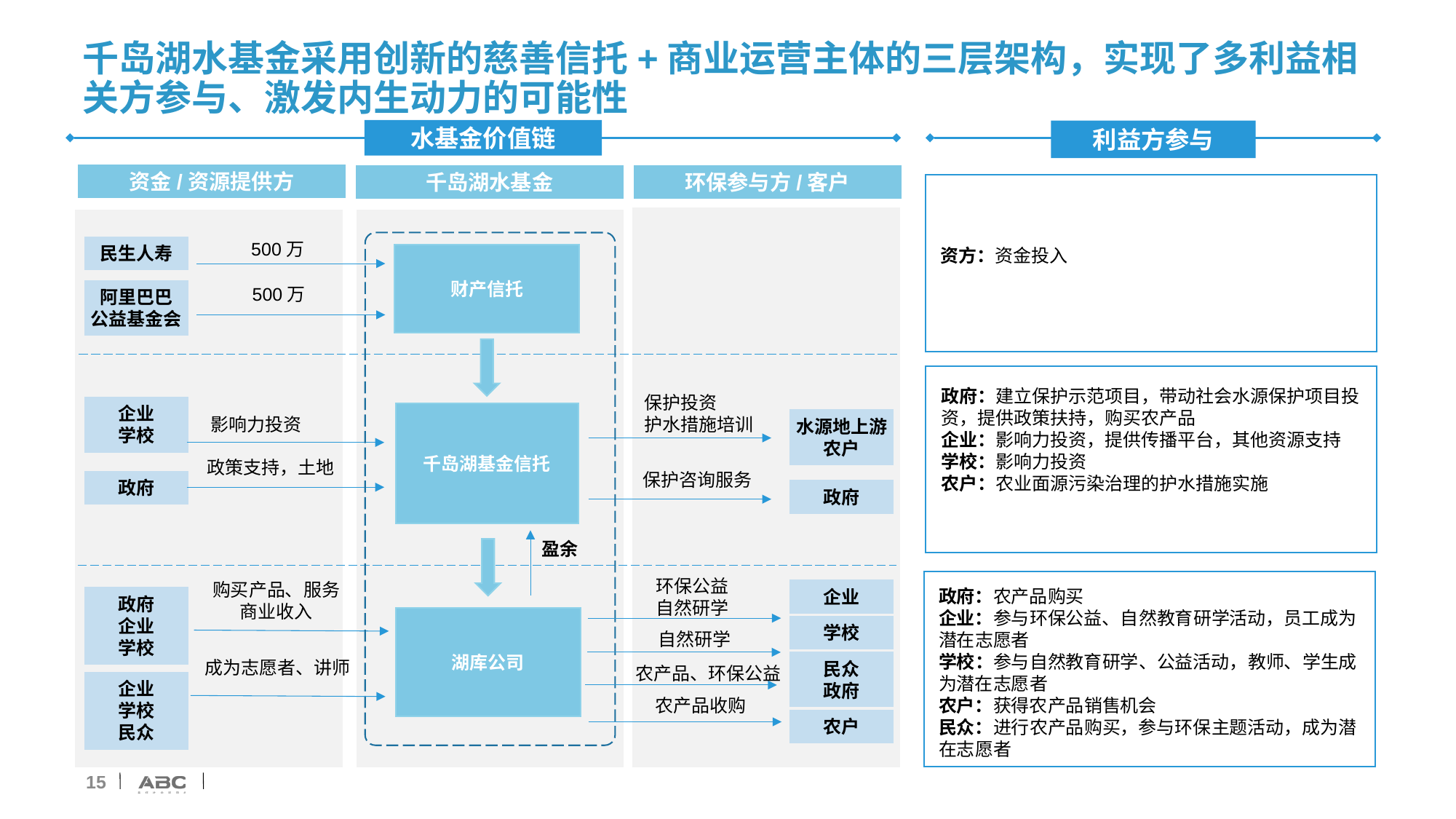

# 千岛湖水基金采用创新的慈善信托+商业运营主体的三层架构，实现了多利益相关方参与、激发内生动力的可能性
水基金价值链
利益方参与
资金/资源提供方
千岛湖水基金
环保参与方/客户

500万

民生人寿
资方：资金投入
财产信托
500万
阿里巴巴
公益基金会

政府：建立保护示范项目，带动社会水源保护项目投资，提供政策扶持，购买农产品
企业：影响力投资，提供传播平台，其他资源支持
学校：影响力投资
农户：农业面源污染治理的护水措施实施
保护投资
护水措施培训
企业
学校
千岛湖基金信托
影响力投资
水源地上游
农户
政策支持，土地
保护咨询服务
政府
政府
盈余

环保公益
自然研学

政府：农产品购买
企业：参与环保公益、自然教育研学活动，员工成为潜在志愿者
学校：参与自然教育研学、公益活动，教师、学生成为潜在志愿者
农户：获得农产品销售机会
民众：进行农产品购买，参与环保主题活动，成为潜在志愿者
购买产品、服务
商业收入
企业
政府
企业
学校
湖库公司
学校
自然研学
成为志愿者、讲师
民众
政府
农产品、环保公益
企业
学校
民众
农产品收购
农户

15